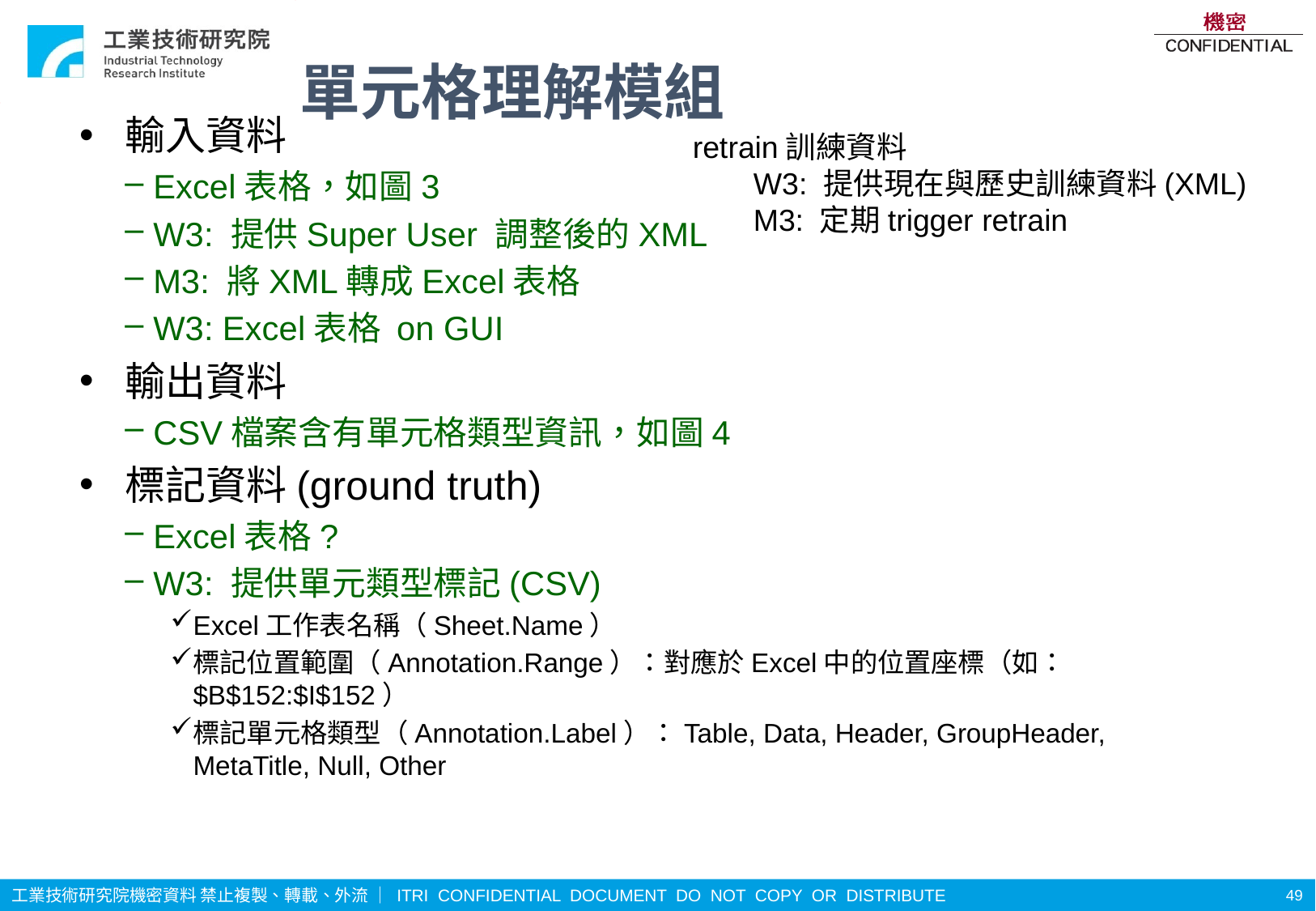

# 單元格理解模組
輸入資料
Excel表格，如圖3
W3: 提供Super User 調整後的XML
M3: 將XML轉成Excel表格
W3: Excel表格 on GUI
輸出資料
CSV檔案含有單元格類型資訊，如圖4
標記資料(ground truth)
Excel表格?
W3: 提供單元類型標記(CSV)
Excel工作表名稱（Sheet.Name）
標記位置範圍（Annotation.Range）：對應於Excel中的位置座標（如：$B$152:$I$152）
標記單元格類型（Annotation.Label）：Table, Data, Header, GroupHeader, MetaTitle, Null, Other

retrain訓練資料
W3: 提供現在與歷史訓練資料(XML)
M3: 定期trigger retrain
49